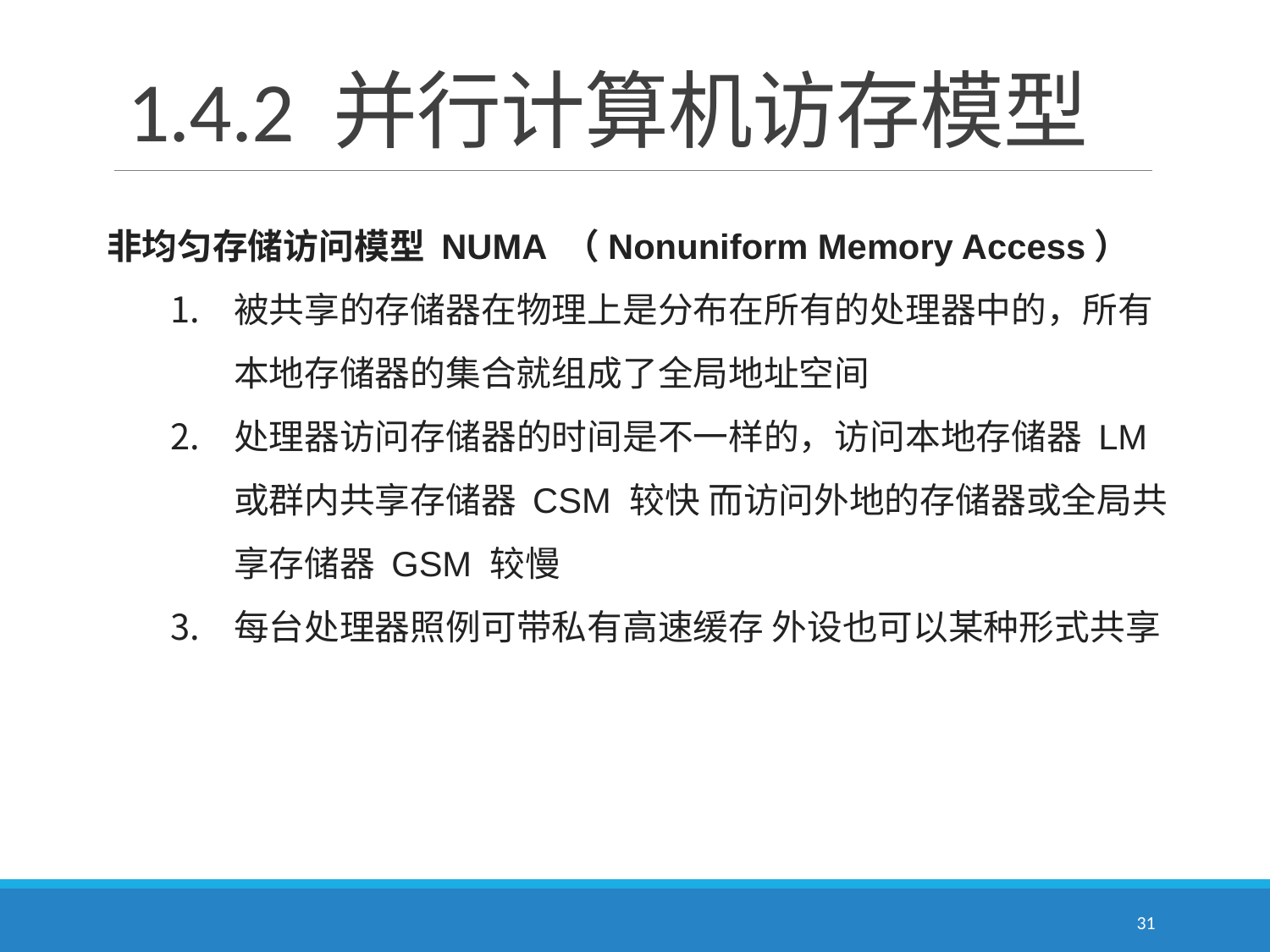

# 1.4.2 并行计算机访存模型
非均匀存储访问模型 NUMA （Nonuniform Memory Access）
被共享的存储器在物理上是分布在所有的处理器中的，所有本地存储器的集合就组成了全局地址空间
处理器访问存储器的时间是不一样的，访问本地存储器 LM 或群内共享存储器 CSM 较快 而访问外地的存储器或全局共享存储器 GSM 较慢
每台处理器照例可带私有高速缓存 外设也可以某种形式共享
31